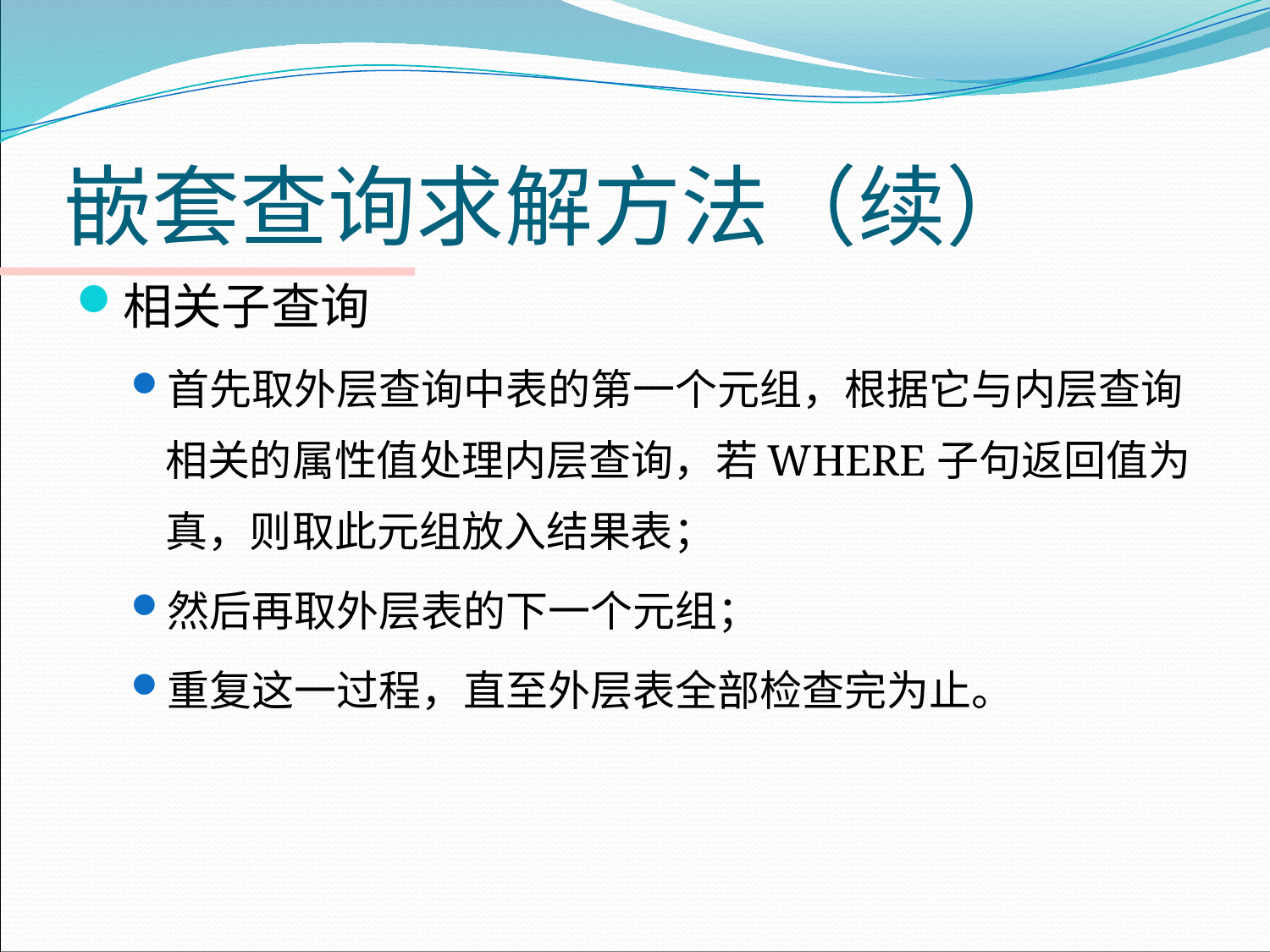

# 嵌套查询求解方法（续）
相关子查询
首先取外层查询中表的第一个元组，根据它与内层查询相关的属性值处理内层查询，若WHERE子句返回值为真，则取此元组放入结果表；
然后再取外层表的下一个元组；
重复这一过程，直至外层表全部检查完为止。

314